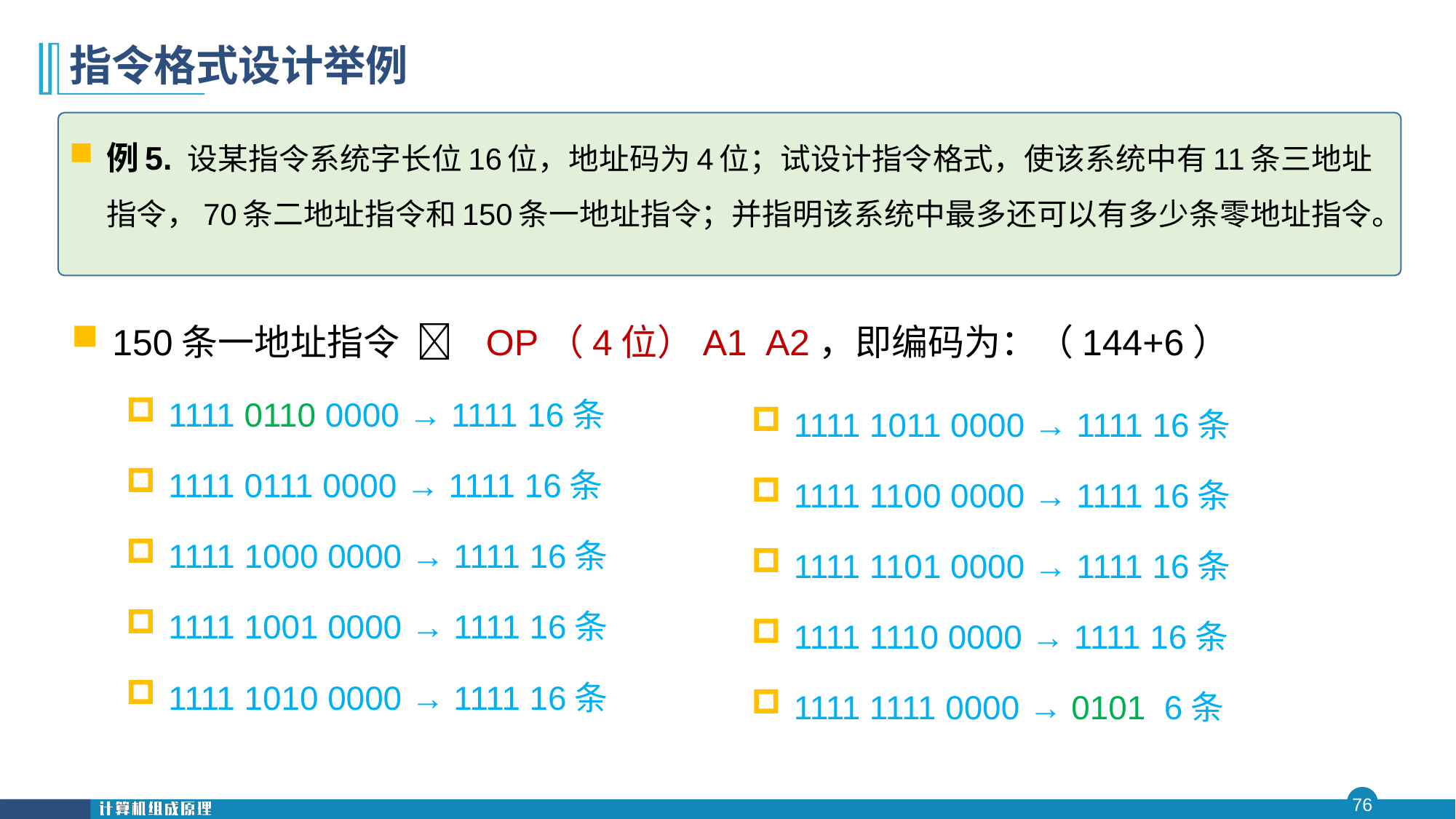

# 指令格式设计举例

例5. 设某指令系统字长位16位，地址码为4位；试设计指令格式，使该系统中有11条三地址指令，70条二地址指令和150条一地址指令；并指明该系统中最多还可以有多少条零地址指令。

150条一地址指令  ⇒   OP（4位）A1  A2，即编码为：（144+6）
1111 0110 0000 → 1111 16条
1111 0111 0000 → 1111 16条
1111 1000 0000 → 1111 16条
1111 1001 0000 → 1111 16条
1111 1010 0000 → 1111 16条
1111 1011 0000 → 1111 16条
1111 1100 0000 → 1111 16条
1111 1101 0000 → 1111 16条
1111 1110 0000 → 1111 16条
1111 1111 0000 → 0101  6条